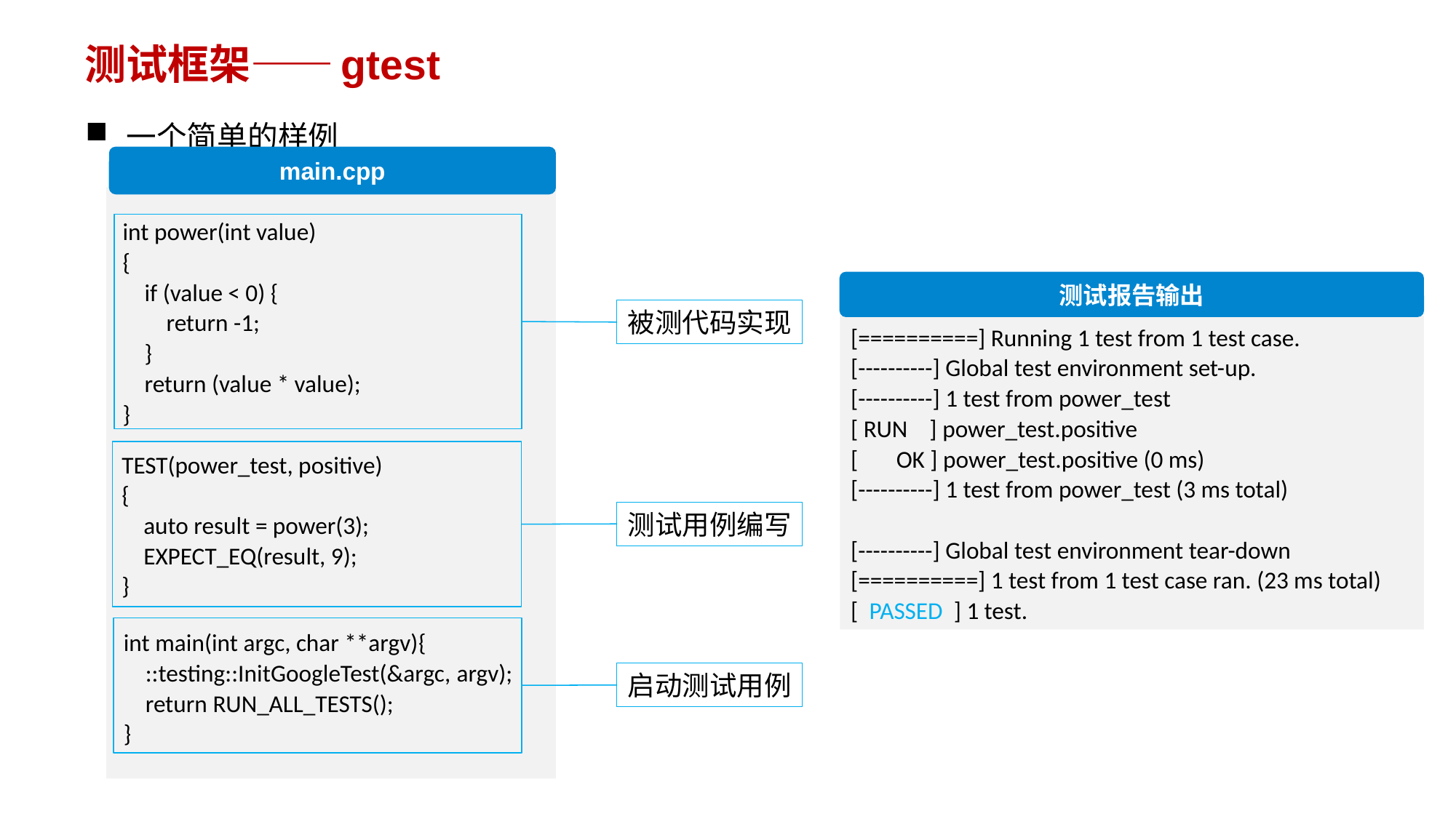

# 测试框架——gtest
一个简单的样例
main.cpp

int power(int value)
{
    if (value < 0) {
        return -1;
    }
    return (value * value);
}

被测代码实现
测试报告输出
[==========] Running 1 test from 1 test case.
[----------] Global test environment set-up.
[----------] 1 test from power_test
[ RUN    ] power_test.positive
[       OK ] power_test.positive (0 ms)
[----------] 1 test from power_test (3 ms total)

[----------] Global test environment tear-down
[==========] 1 test from 1 test case ran. (23 ms total)
[  PASSED  ] 1 test.

TEST(power_test, positive)
{
    auto result = power(3);
    EXPECT_EQ(result, 9);
}
测试用例编写

int main(int argc, char **argv){
    ::testing::InitGoogleTest(&argc, argv);
    return RUN_ALL_TESTS();
}
启动测试用例